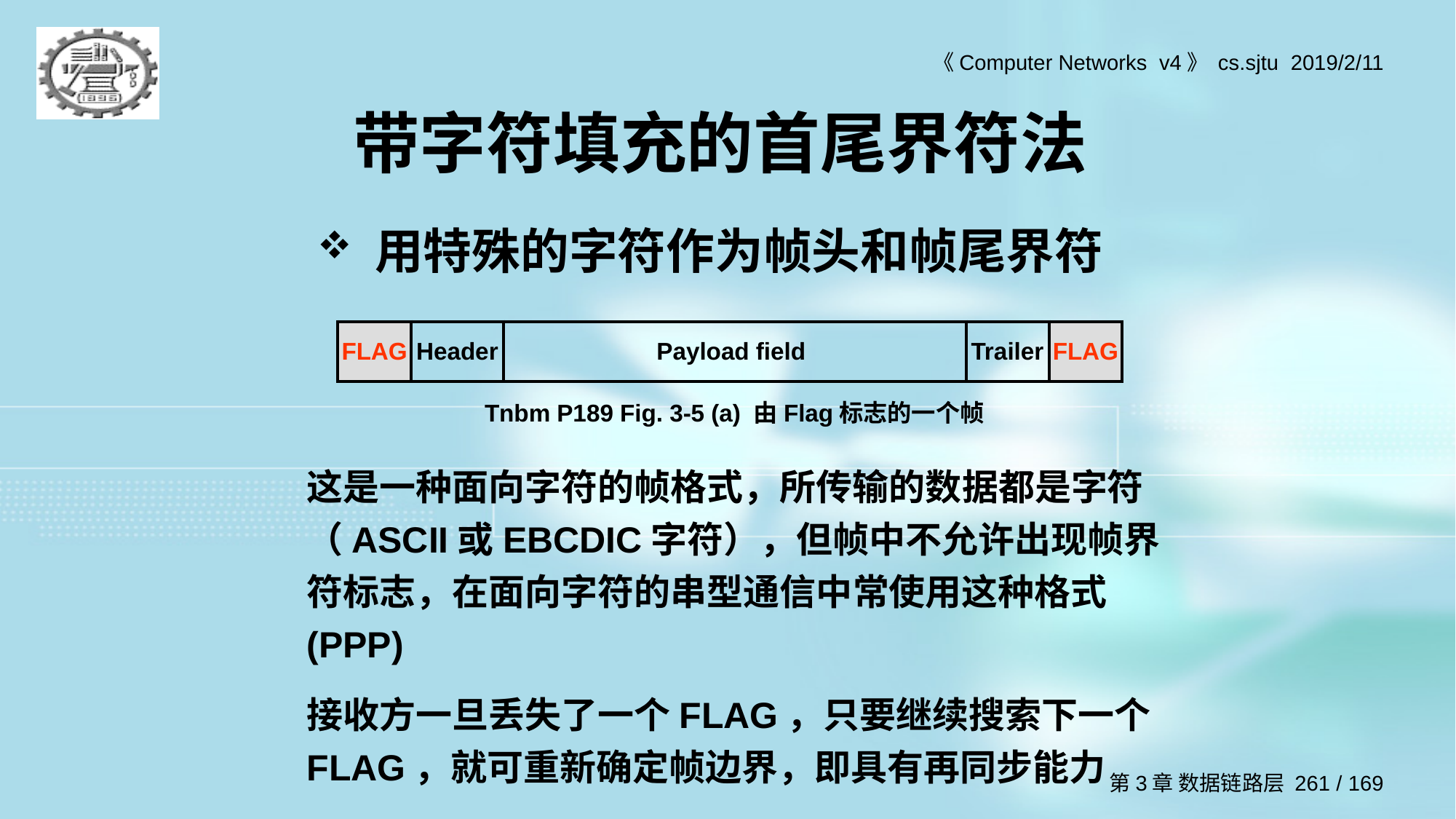

# 带字符填充的首尾界符法
用特殊的字符作为帧头和帧尾界符
| FLAG | Header | Payload field | Trailer | FLAG |
| --- | --- | --- | --- | --- |
Tnbm P189 Fig. 3-5 (a) 由Flag标志的一个帧
这是一种面向字符的帧格式，所传输的数据都是字符（ASCII或EBCDIC字符），但帧中不允许出现帧界符标志，在面向字符的串型通信中常使用这种格式(PPP)
接收方一旦丢失了一个FLAG，只要继续搜索下一个FLAG，就可重新确定帧边界，即具有再同步能力